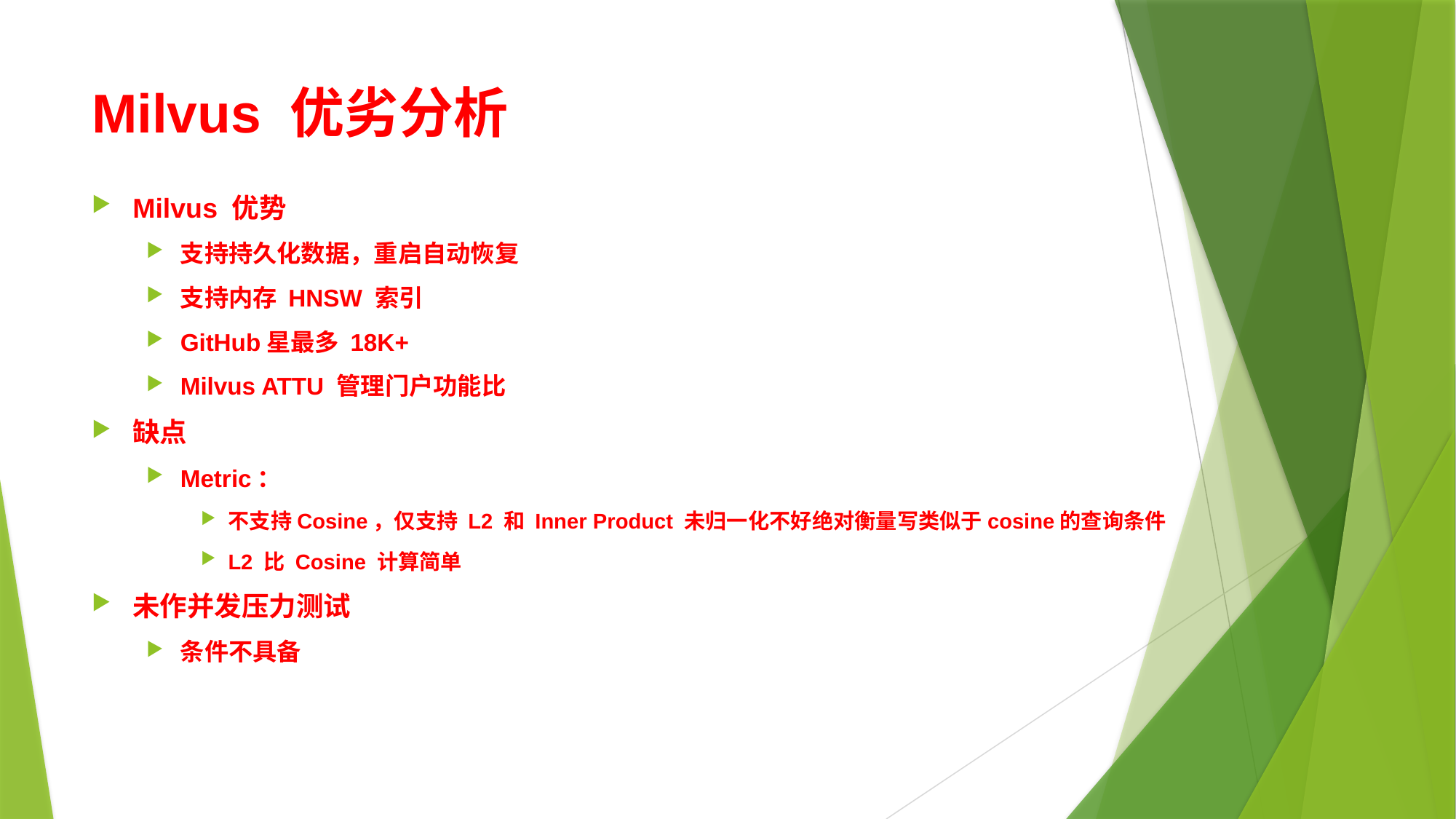

# Milvus 优劣分析
Milvus 优势
支持持久化数据，重启自动恢复
支持内存 HNSW 索引
GitHub星最多 18K+
Milvus ATTU 管理门户功能比
缺点
Metric：
不支持Cosine，仅支持 L2 和 Inner Product 未归一化不好绝对衡量写类似于cosine的查询条件
L2 比 Cosine 计算简单
未作并发压力测试
条件不具备